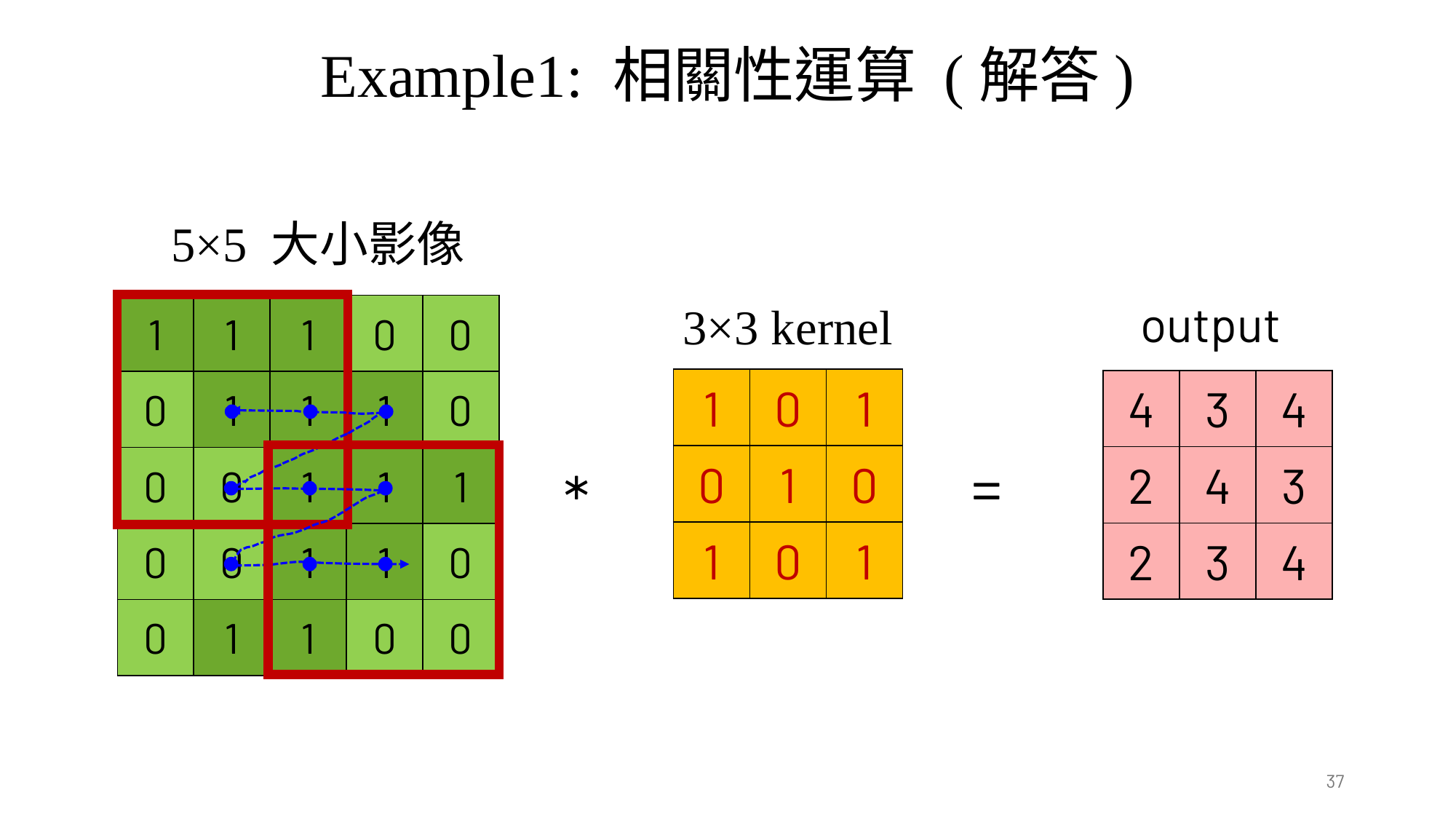

Example1: 相關性運算 (解答)
5×5 大小影像
output
3×3 kernel

| 1 | 1 | 1 | 0 | 0 |
| --- | --- | --- | --- | --- |
| 0 | 1 | 1 | 1 | 0 |
| 0 | 0 | 1 | 1 | 1 |
| 0 | 0 | 1 | 1 | 0 |
| 0 | 1 | 1 | 0 | 0 |
| 1 | 0 | 1 |
| --- | --- | --- |
| 0 | 1 | 0 |
| 1 | 0 | 1 |
| 4 | 3 | 4 |
| --- | --- | --- |
| 2 | 4 | 3 |
| 2 | 3 | 4 |

=
*

37